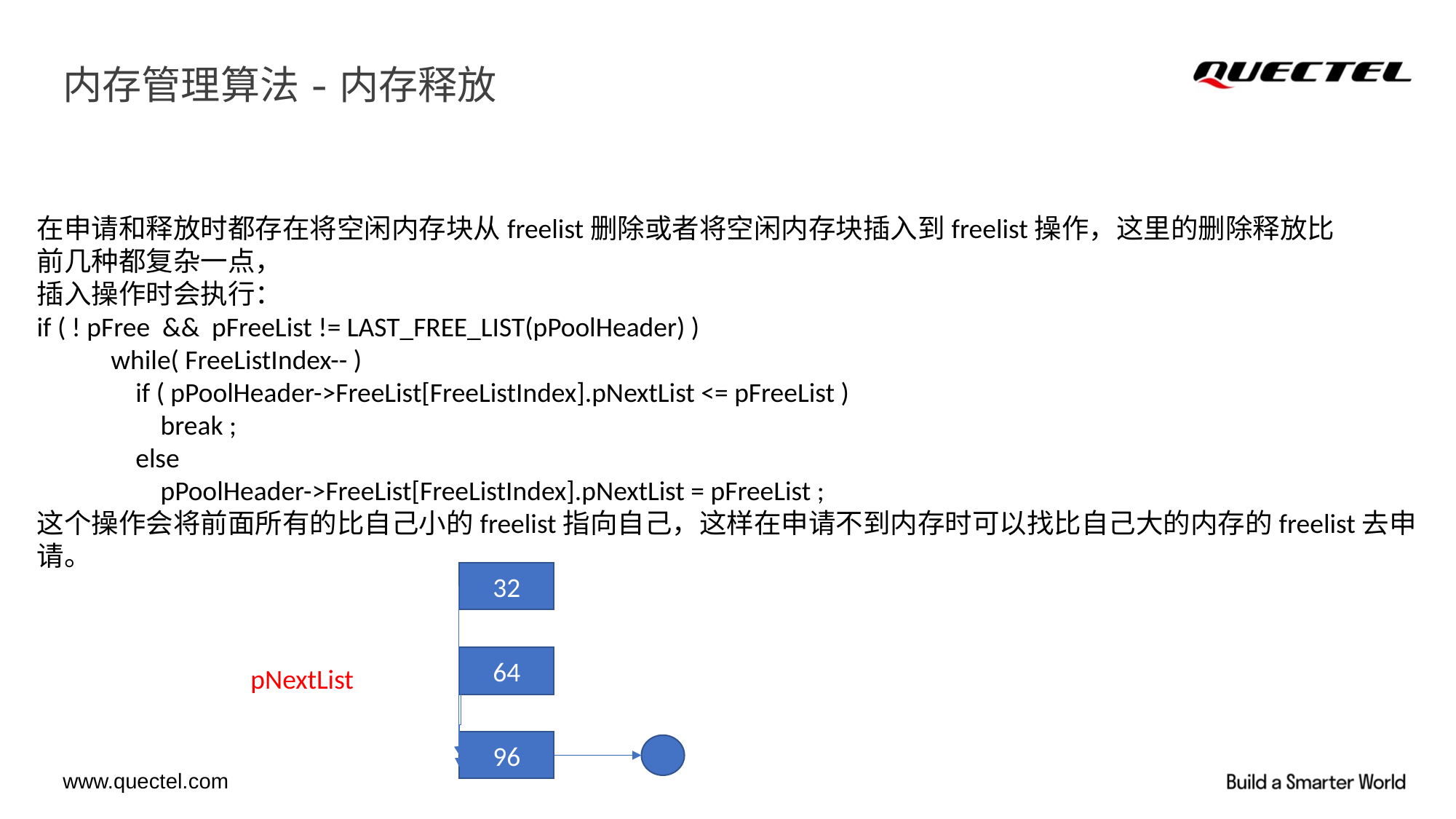

# 内存管理算法-内存释放
在申请和释放时都存在将空闲内存块从freelist删除或者将空闲内存块插入到freelist操作，这里的删除释放比
前几种都复杂一点，
插入操作时会执行：
if ( ! pFree  &&  pFreeList != LAST_FREE_LIST(pPoolHeader) )
            while( FreeListIndex-- )
                if ( pPoolHeader->FreeList[FreeListIndex].pNextList <= pFreeList )
                    break ;
                else
                    pPoolHeader->FreeList[FreeListIndex].pNextList = pFreeList ;
这个操作会将前面所有的比自己小的freelist指向自己，这样在申请不到内存时可以找比自己大的内存的freelist去申请。
32
64
pNextList
96